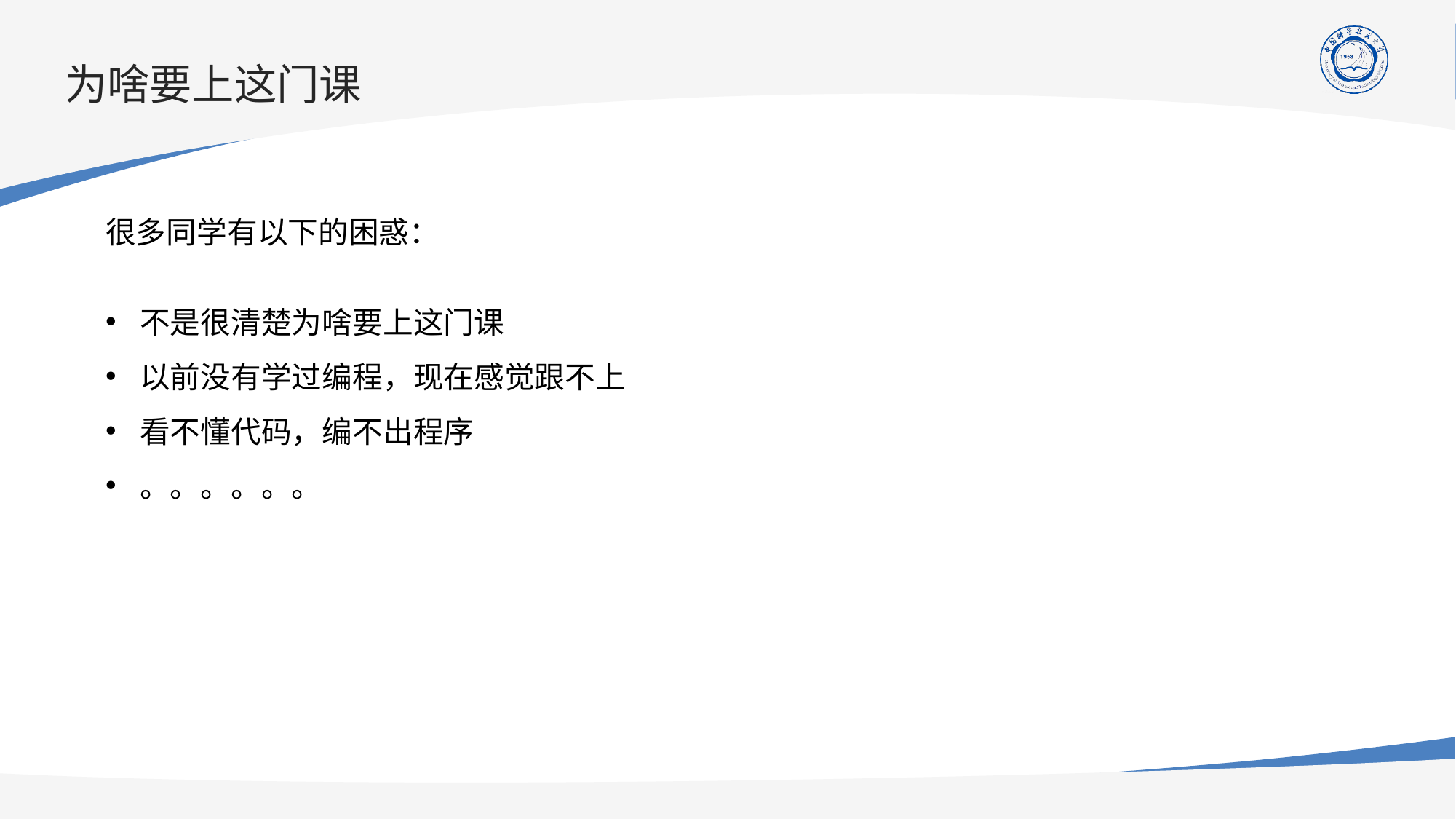

# 为啥要上这门课
很多同学有以下的困惑：
不是很清楚为啥要上这门课
以前没有学过编程，现在感觉跟不上
看不懂代码，编不出程序
。。。。。。